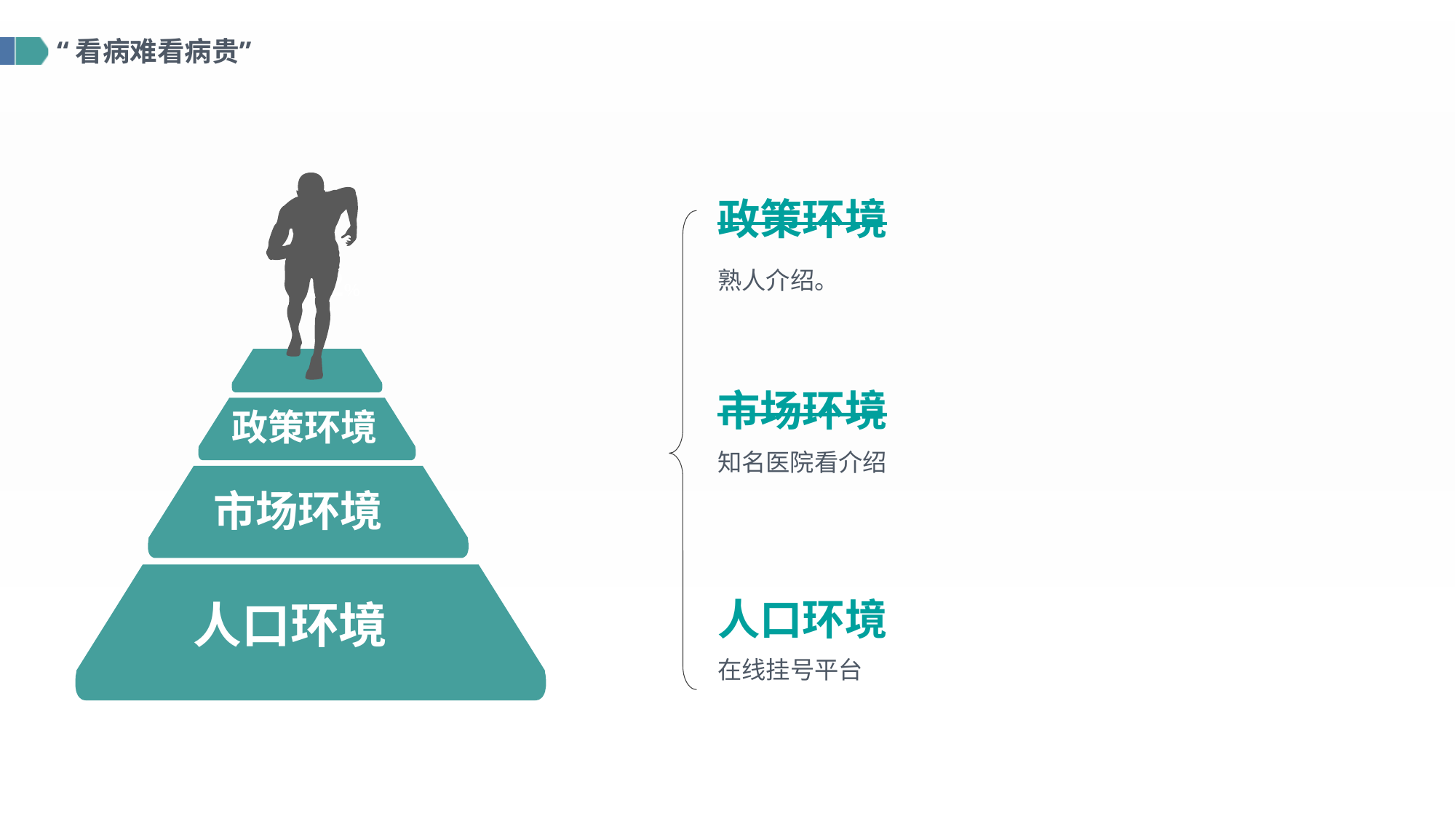

“看病难看病贵”

### Chart

| Category |
|---|
政策环境

熟人介绍。

12%

市场环境
政策环境
31%
知名医院看介绍

市场环境
人口环境
人口环境
在线挂号平台